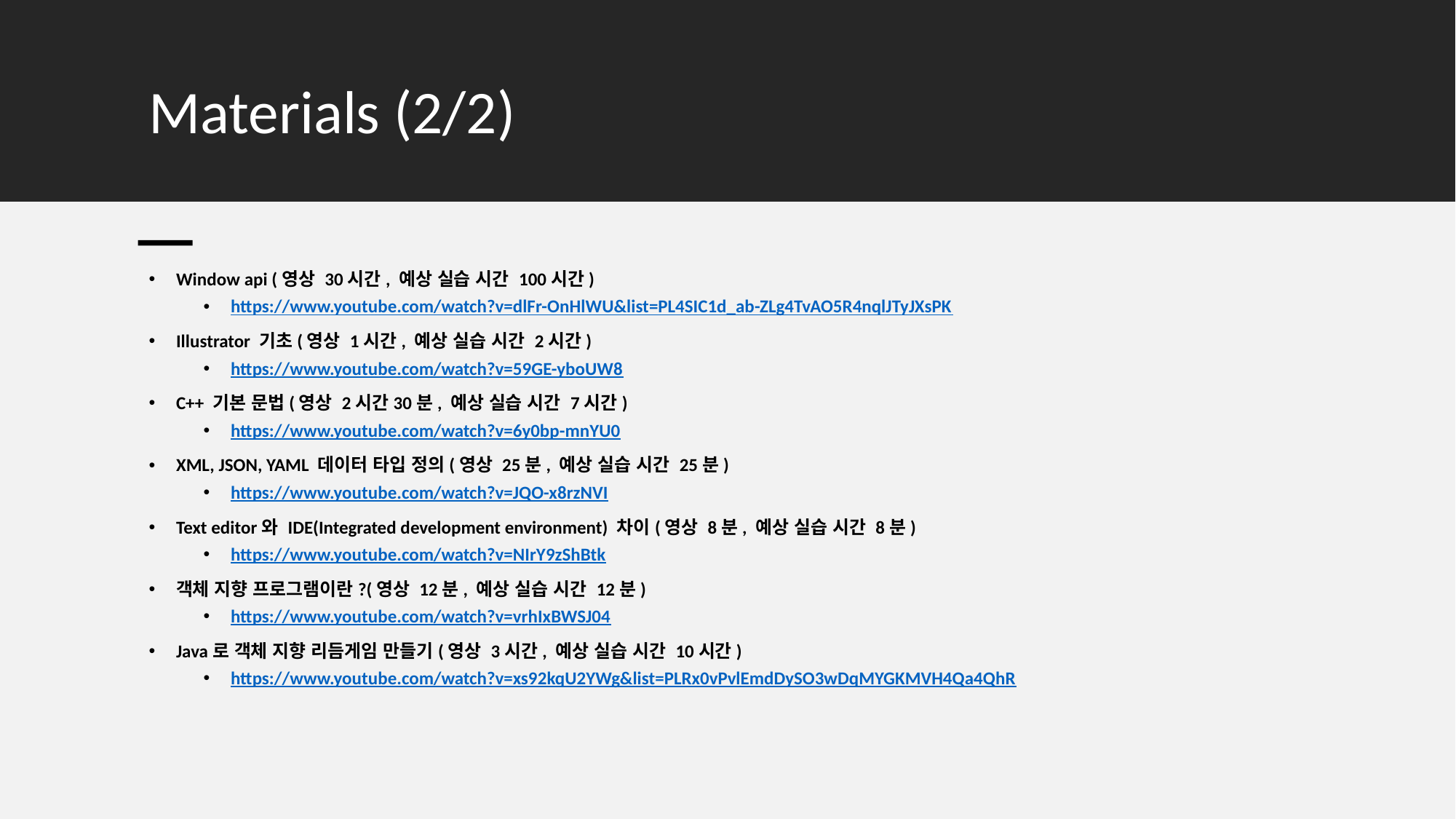

# Materials (2/2)

Window api (영상 30시간, 예상 실습 시간 100시간)
https://www.youtube.com/watch?v=dlFr-OnHlWU&list=PL4SIC1d_ab-ZLg4TvAO5R4nqlJTyJXsPK
Illustrator 기초(영상 1시간, 예상 실습 시간 2시간)
https://www.youtube.com/watch?v=59GE-yboUW8
C++ 기본 문법(영상 2시간30분, 예상 실습 시간 7시간)
https://www.youtube.com/watch?v=6y0bp-mnYU0
XML, JSON, YAML 데이터 타입 정의(영상 25분, 예상 실습 시간 25분)
https://www.youtube.com/watch?v=JQO-x8rzNVI
Text editor와 IDE(Integrated development environment) 차이(영상 8분, 예상 실습 시간 8분)
https://www.youtube.com/watch?v=NIrY9zShBtk
객체 지향 프로그램이란?(영상 12분, 예상 실습 시간 12분)
https://www.youtube.com/watch?v=vrhIxBWSJ04
Java로 객체 지향 리듬게임 만들기(영상 3시간, 예상 실습 시간 10시간)
https://www.youtube.com/watch?v=xs92kqU2YWg&list=PLRx0vPvlEmdDySO3wDqMYGKMVH4Qa4QhR